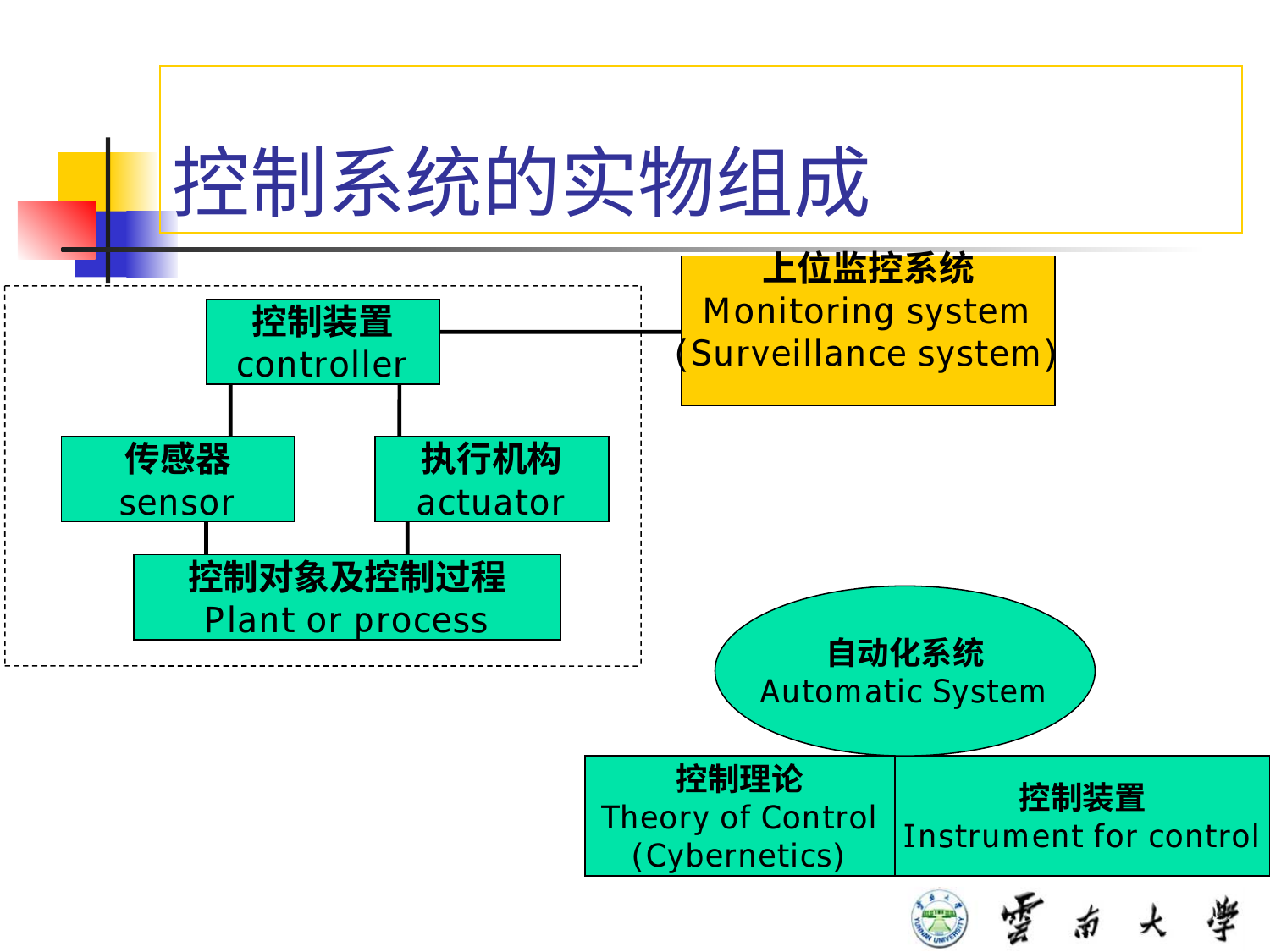

# 控制系统的实物组成
上位监控系统
Monitoring system
(Surveillance system)

控制装置
controller

传感器
sensor
执行机构
actuator

控制对象及控制过程
Plant or process

自动化系统
Automatic System
控制理论
Theory of Control
(Cybernetics)
控制装置
Instrument for control